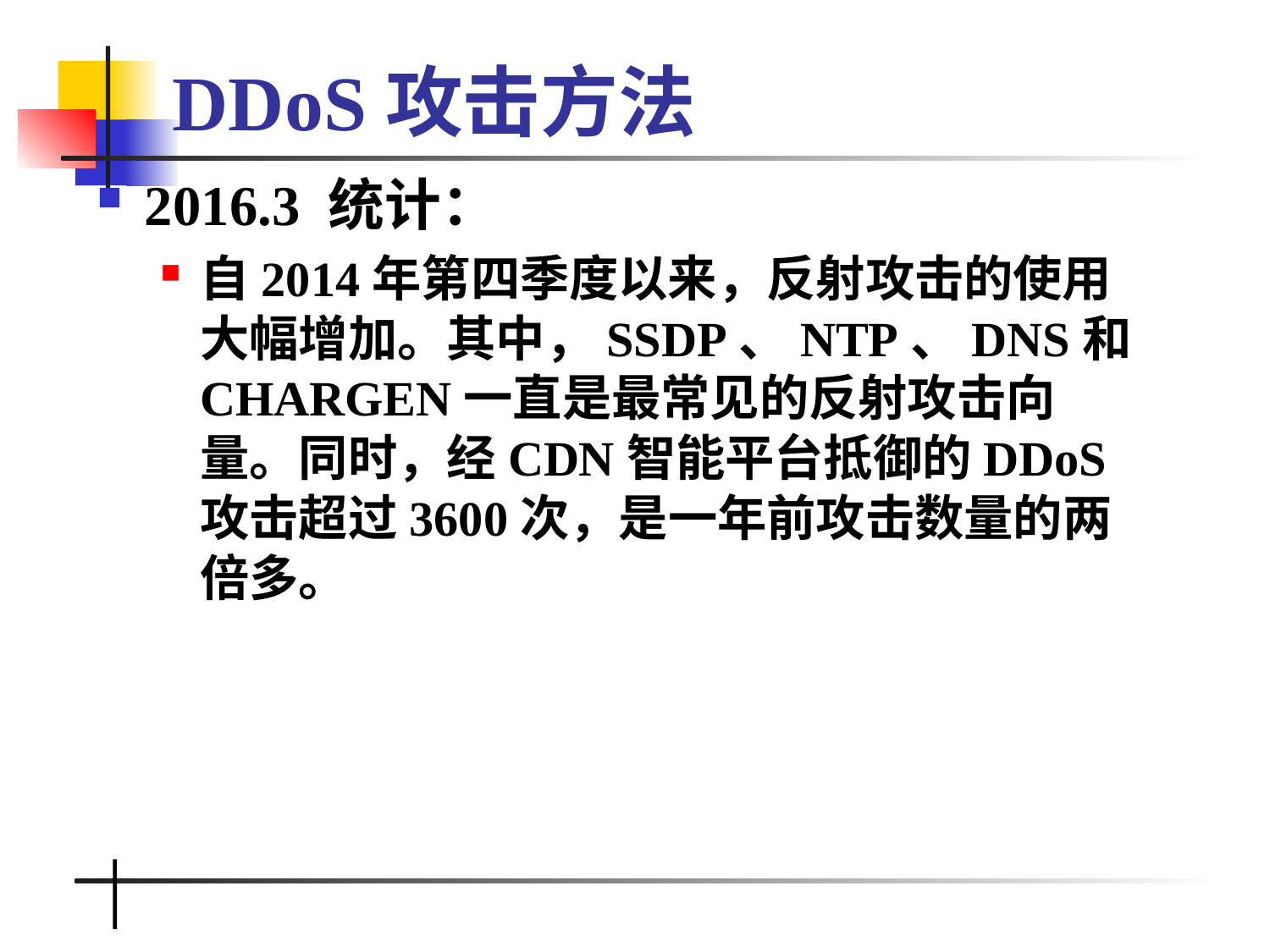

# DDoS攻击方法
2016.3 统计：
自2014年第四季度以来，反射攻击的使用大幅增加。其中，SSDP、NTP、DNS和CHARGEN一直是最常见的反射攻击向量。同时，经CDN智能平台抵御的DDoS攻击超过3600次，是一年前攻击数量的两倍多。